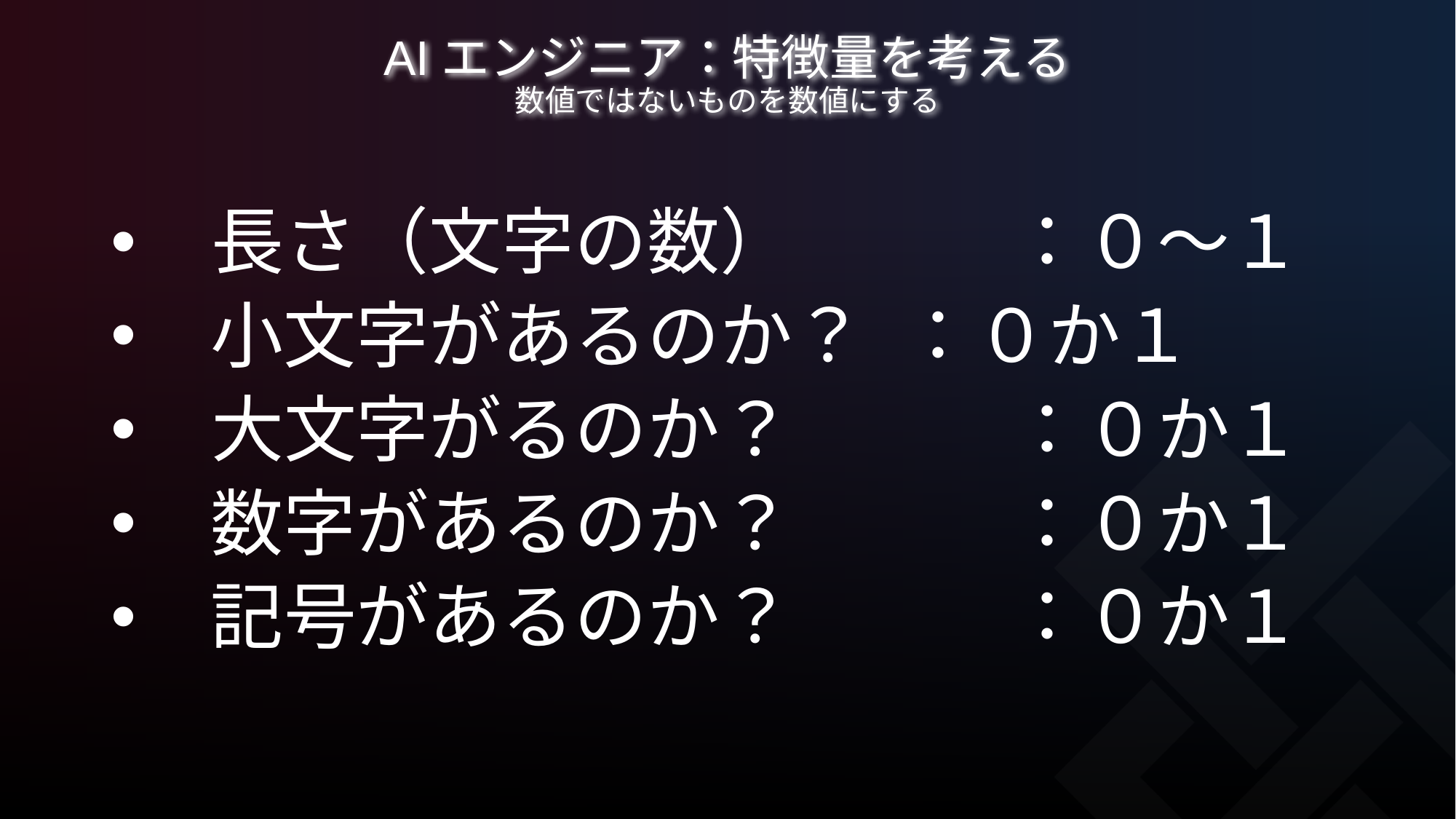

# AIエンジニア：特徴量を考える 数値ではないものを数値にする
　長さ（文字の数）		：０～１
　小文字があるのか？	：０か１
　大文字がるのか？		：０か１
　数字があるのか？		：０か１
　記号があるのか？		：０か１